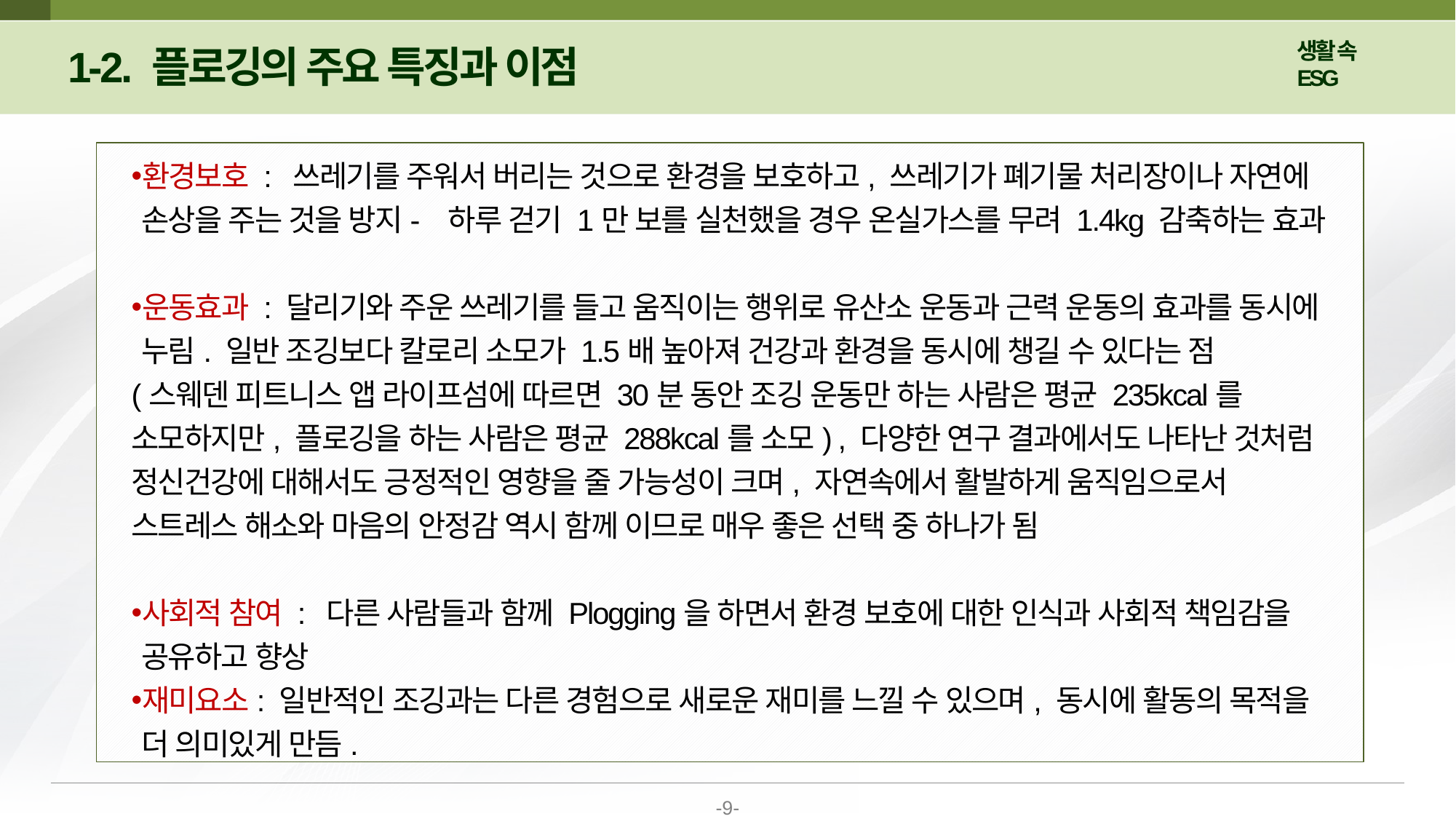

1-2. 플로깅의 주요 특징과 이점

환경보호 :  쓰레기를 주워서 버리는 것으로 환경을 보호하고, 쓰레기가 폐기물 처리장이나 자연에 손상을 주는 것을 방지-   하루 걷기 1만 보를 실천했을 경우 온실가스를 무려 1.4kg 감축하는 효과

운동효과 : 달리기와 주운 쓰레기를 들고 움직이는 행위로 유산소 운동과 근력 운동의 효과를 동시에 누림. 일반 조깅보다 칼로리 소모가 1.5배 높아져 건강과 환경을 동시에 챙길 수 있다는 점
(스웨덴 피트니스 앱 라이프섬에 따르면 30분 동안 조깅 운동만 하는 사람은 평균 235kcal를 소모하지만, 플로깅을 하는 사람은 평균 288kcal를 소모) , 다양한 연구 결과에서도 나타난 것처럼 정신건강에 대해서도 긍정적인 영향을 줄 가능성이 크며, 자연속에서 활발하게 움직임으로서 스트레스 해소와 마음의 안정감 역시 함께 이므로 매우 좋은 선택 중 하나가 됨

사회적 참여 :  다른 사람들과 함께 Plogging을 하면서 환경 보호에 대한 인식과 사회적 책임감을 공유하고 향상
재미요소: 일반적인 조깅과는 다른 경험으로 새로운 재미를 느낄 수 있으며, 동시에 활동의 목적을 더 의미있게 만듬.